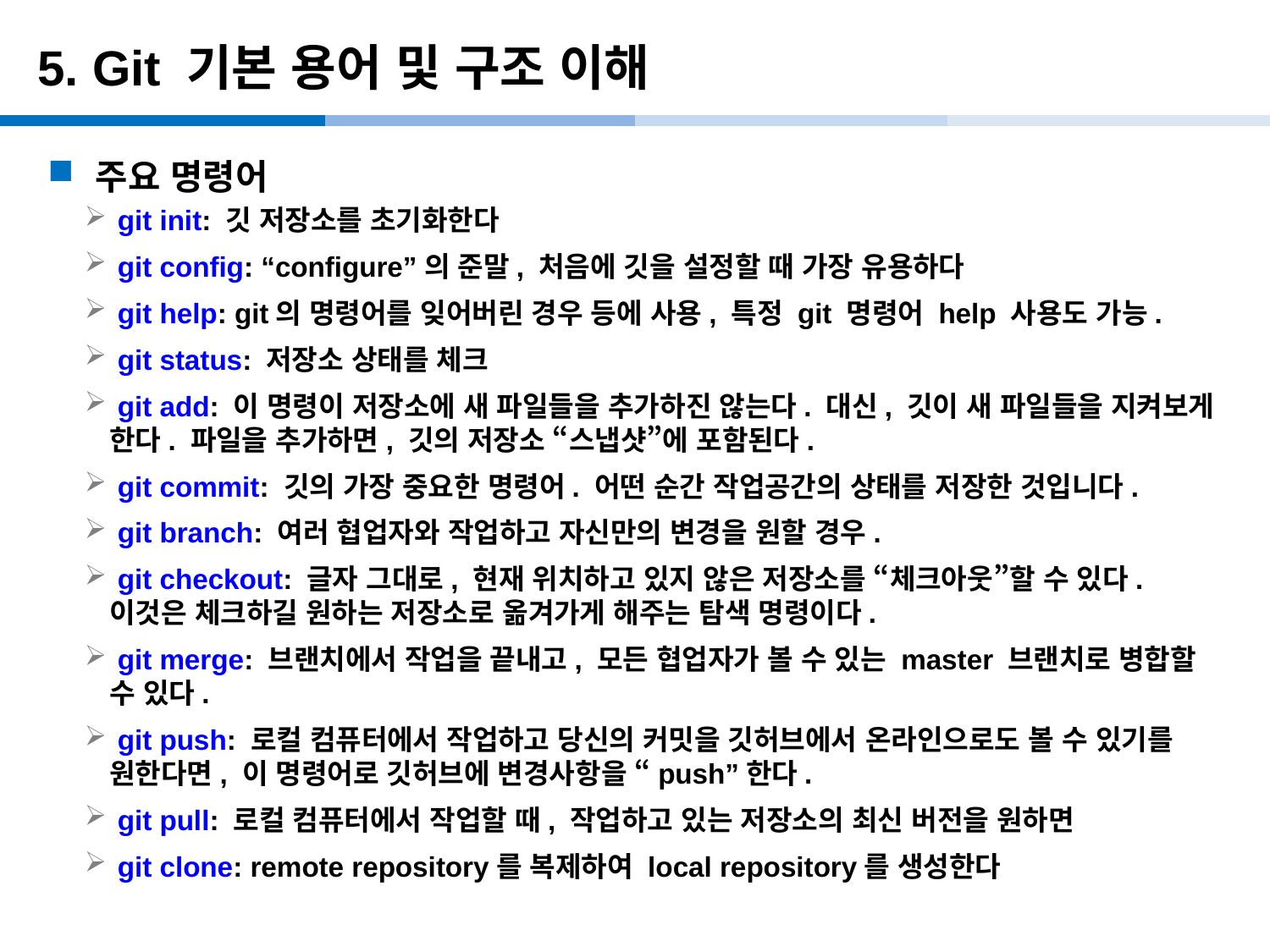

# 5. Git 기본 용어 및 구조 이해
주요 명령어
 git init: 깃 저장소를 초기화한다
 git config: “configure”의 준말, 처음에 깃을 설정할 때 가장 유용하다
 git help: git의 명령어를 잊어버린 경우 등에 사용, 특정 git 명령어 help 사용도 가능.
 git status: 저장소 상태를 체크
 git add: 이 명령이 저장소에 새 파일들을 추가하진 않는다. 대신, 깃이 새 파일들을 지켜보게 한다. 파일을 추가하면, 깃의 저장소 “스냅샷”에 포함된다.
 git commit: 깃의 가장 중요한 명령어. 어떤 순간 작업공간의 상태를 저장한 것입니다.
 git branch: 여러 협업자와 작업하고 자신만의 변경을 원할 경우.
 git checkout: 글자 그대로, 현재 위치하고 있지 않은 저장소를 “체크아웃”할 수 있다. 이것은 체크하길 원하는 저장소로 옮겨가게 해주는 탐색 명령이다.
 git merge: 브랜치에서 작업을 끝내고, 모든 협업자가 볼 수 있는 master 브랜치로 병합할 수 있다.
 git push: 로컬 컴퓨터에서 작업하고 당신의 커밋을 깃허브에서 온라인으로도 볼 수 있기를 원한다면, 이 명령어로 깃허브에 변경사항을 “push”한다.
 git pull: 로컬 컴퓨터에서 작업할 때, 작업하고 있는 저장소의 최신 버전을 원하면
 git clone: remote repository를 복제하여 local repository를 생성한다